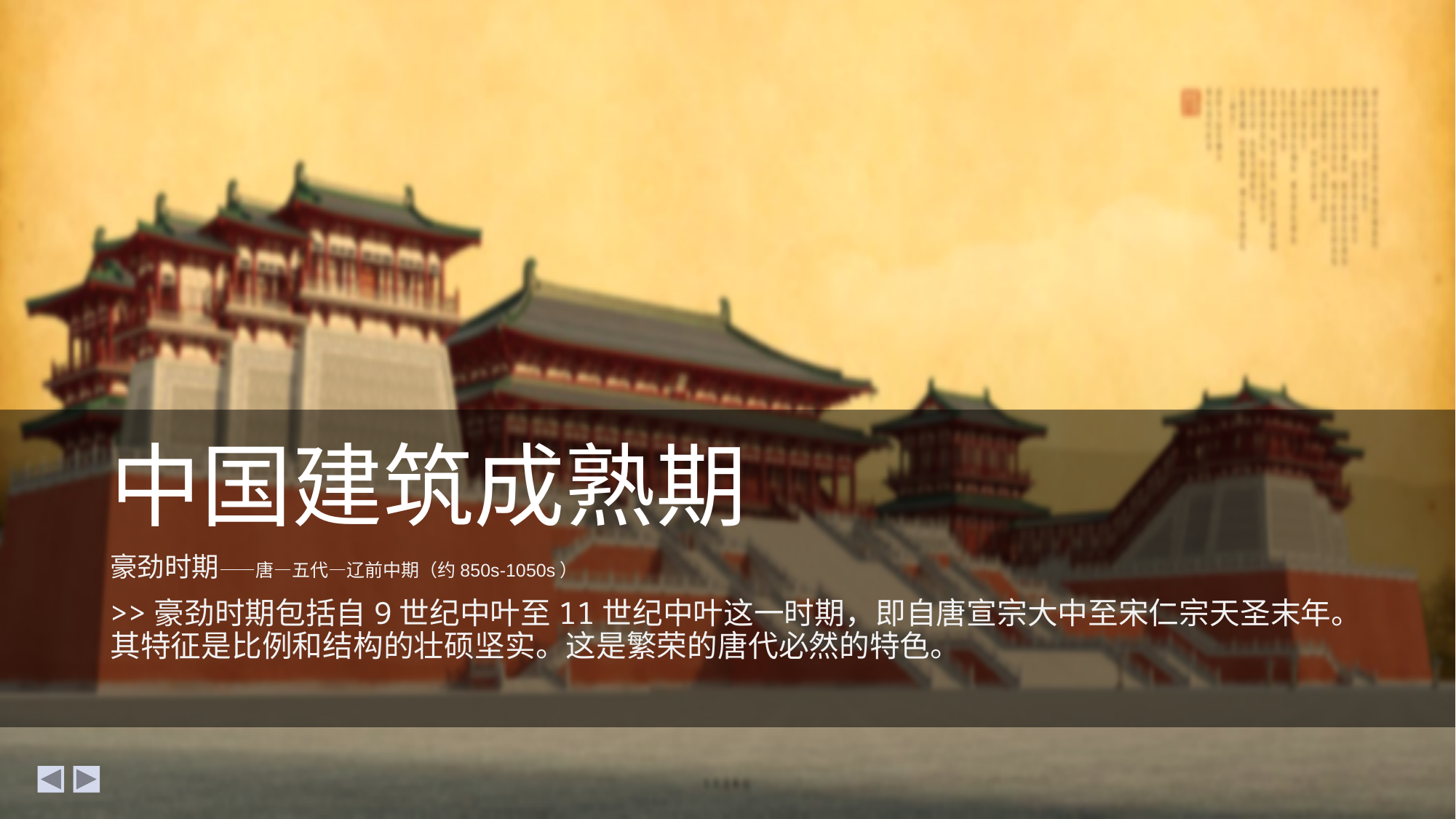

# 中国建筑成熟期

豪劲时期——唐—五代—辽前中期（约850s-1050s）
>>豪劲时期包括自9世纪中叶至11世纪中叶这一时期，即自唐宣宗大中至宋仁宗天圣末年。其特征是比例和结构的壮硕坚实。这是繁荣的唐代必然的特色。